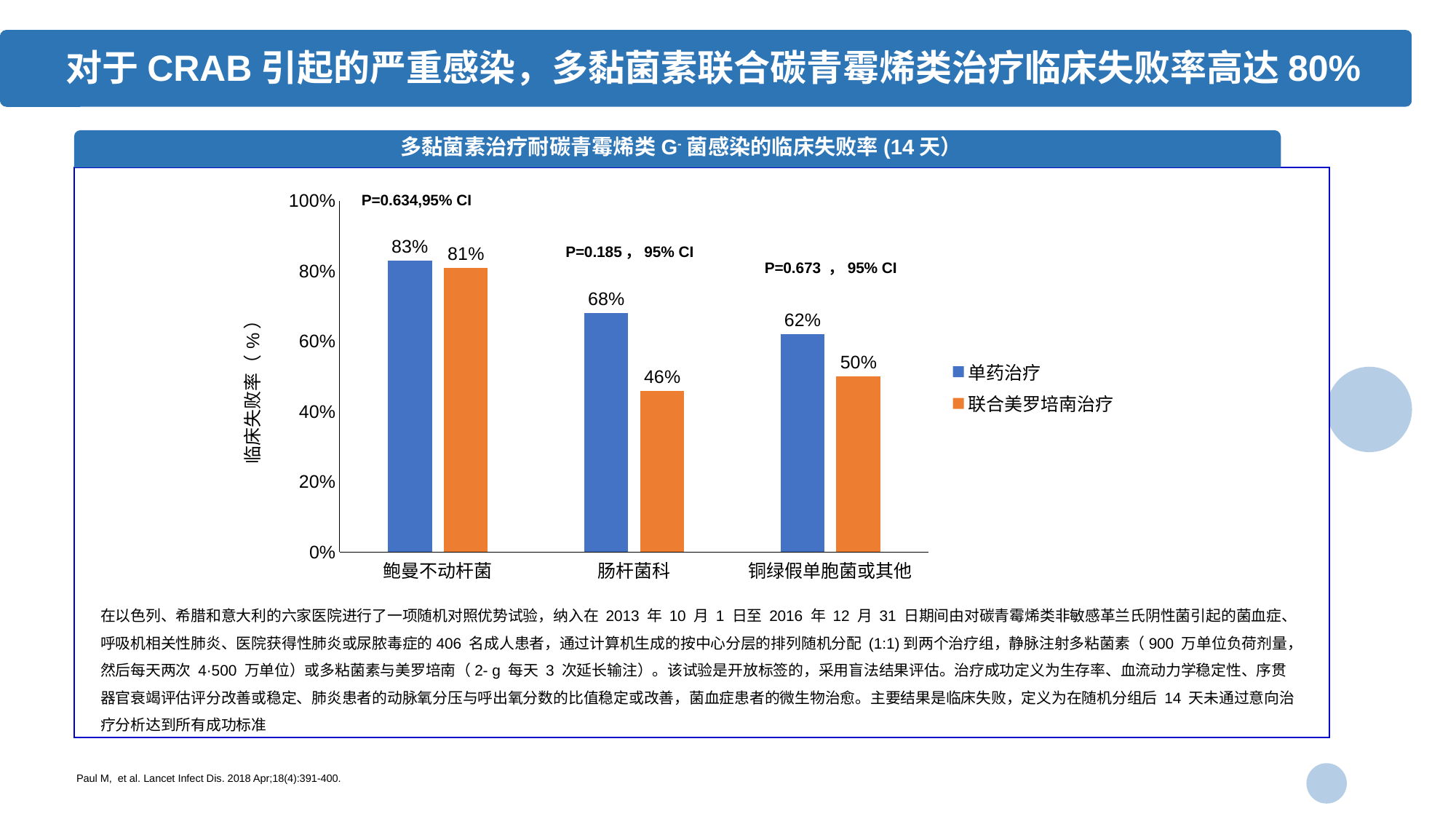

对于CRAB引起的严重感染，多黏菌素联合碳青霉烯类治疗临床失败率高达80%
多黏菌素治疗耐碳青霉烯类G-菌感染的临床失败率(14天）

### Chart

| Category | 单药治疗 | 联合美罗培南治疗 |
|---|---|---|
| 鲍曼不动杆菌 | 0.83 | 0.81 |
| 肠杆菌科 | 0.68 | 0.46 |
| 铜绿假单胞菌或其他 | 0.62 | 0.5 |
P=0.634,95% CI
P=0.185，95% CI
P=0.673 ，95% CI
在以色列、希腊和意大利的六家医院进行了一项随机对照优势试验，纳入在 2013 年 10 月 1 日至 2016 年 12 月 31 日期间由对碳青霉烯类非敏感革兰氏阴性菌引起的菌血症、呼吸机相关性肺炎、医院获得性肺炎或尿脓毒症的406 名成人患者，通过计算机生成的按中心分层的排列随机分配 (1:1)到两个治疗组，静脉注射多粘菌素（900 万单位负荷剂量，然后每天两次 4·500 万单位）或多粘菌素与美罗培南（2- g 每天 3 次延长输注）。该试验是开放标签的，采用盲法结果评估。治疗成功定义为生存率、血流动力学稳定性、序贯器官衰竭评估评分改善或稳定、肺炎患者的动脉氧分压与呼出氧分数的比值稳定或改善，菌血症患者的微生物治愈。主要结果是临床失败，定义为在随机分组后 14 天未通过意向治疗分析达到所有成功标准
Paul M,  et al. Lancet Infect Dis. 2018 Apr;18(4):391-400.